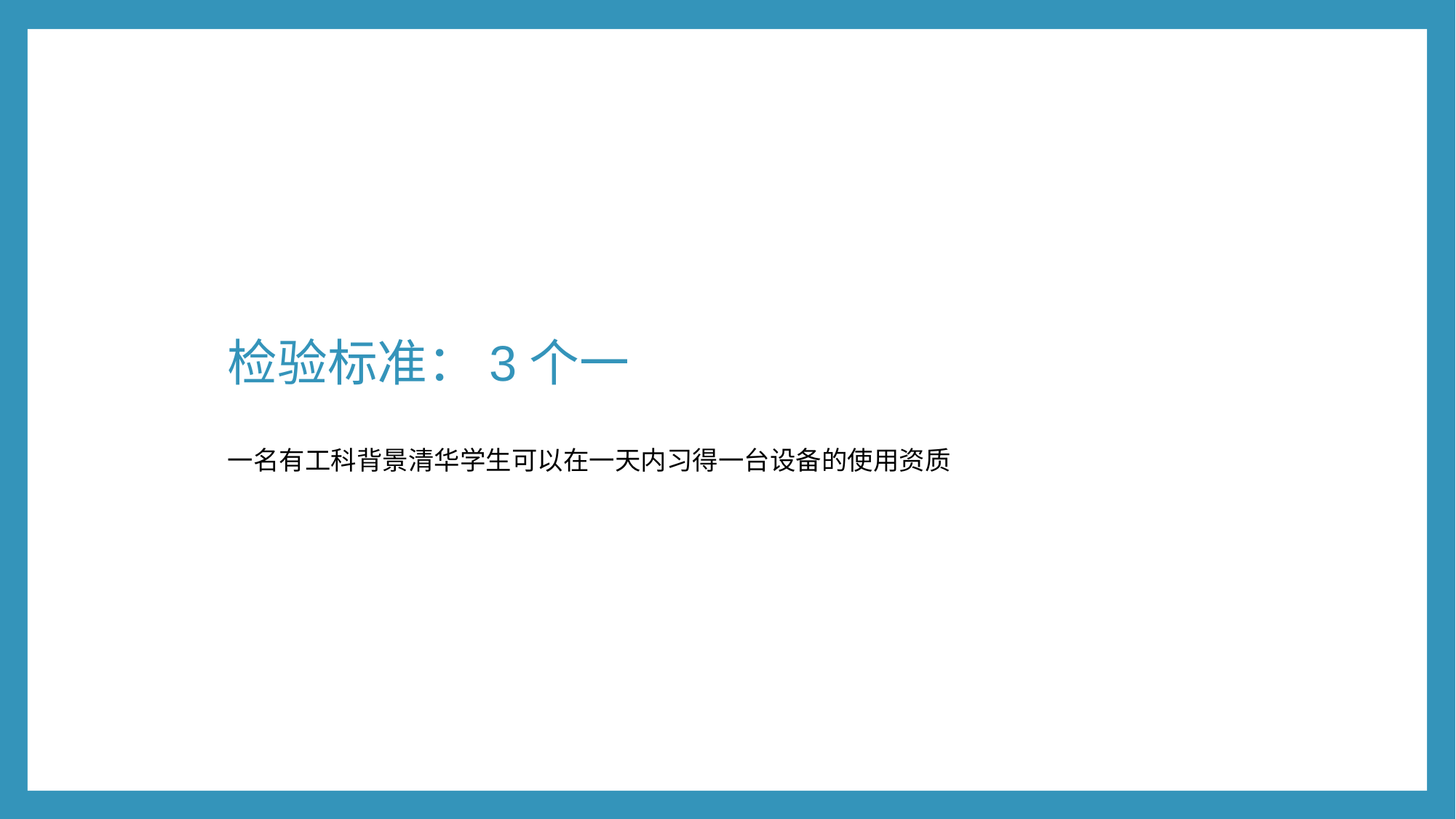

# 检验标准：3个一 一名有工科背景清华学生可以在一天内习得一台设备的使用资质